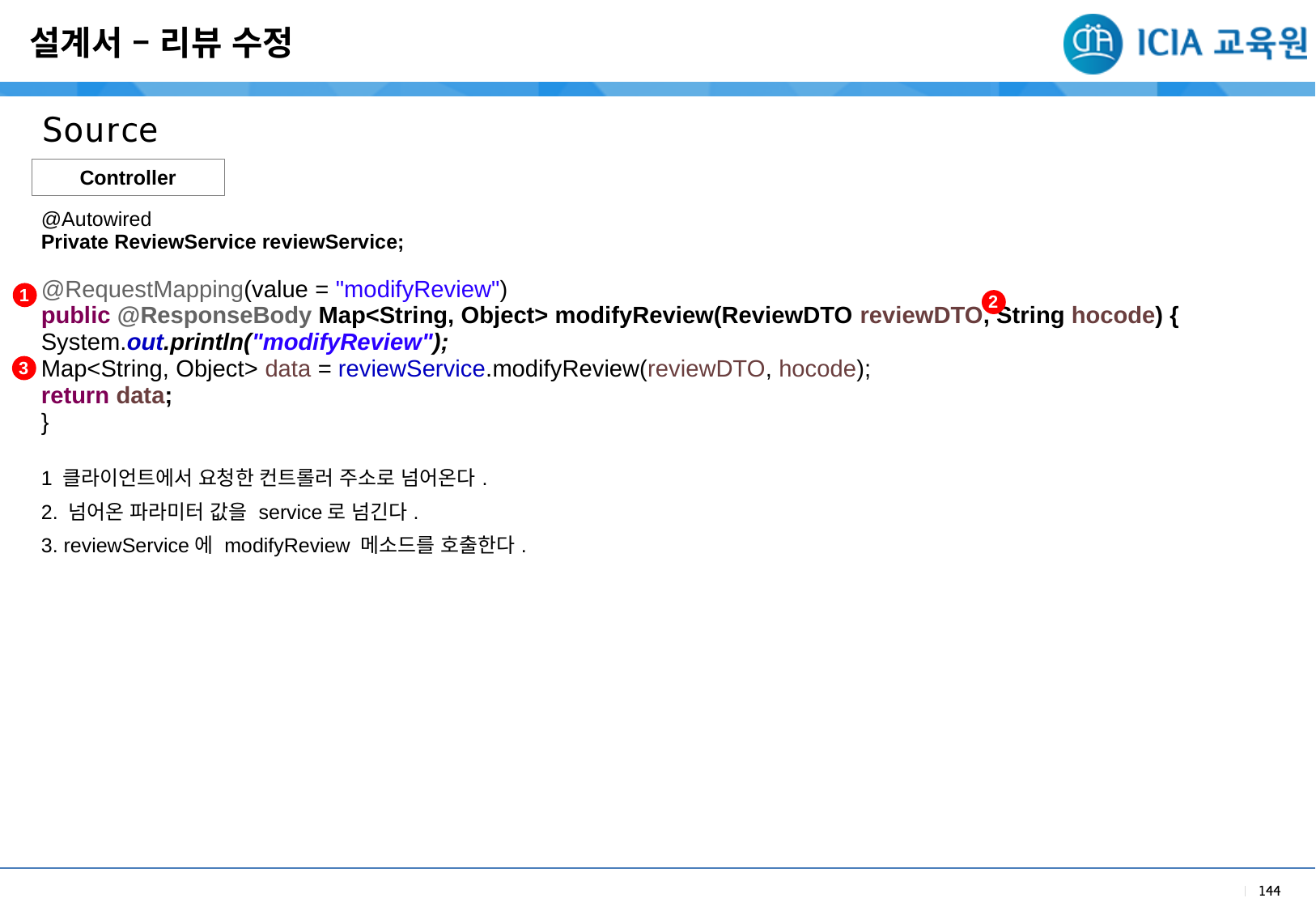

설계서 – 리뷰 수정
Source
Controller
| @Autowired Private ReviewService reviewService; @RequestMapping(value = "modifyReview") public @ResponseBody Map<String, Object> modifyReview(ReviewDTO reviewDTO, String hocode) { System.out.println("modifyReview"); Map<String, Object> data = reviewService.modifyReview(reviewDTO, hocode); return data; } |
| --- |
| 1 클라이언트에서 요청한 컨트롤러 주소로 넘어온다. 2. 넘어온 파라미터 값을 service로 넘긴다. 3. reviewService에 modifyReview 메소드를 호출한다. |
1

2

3